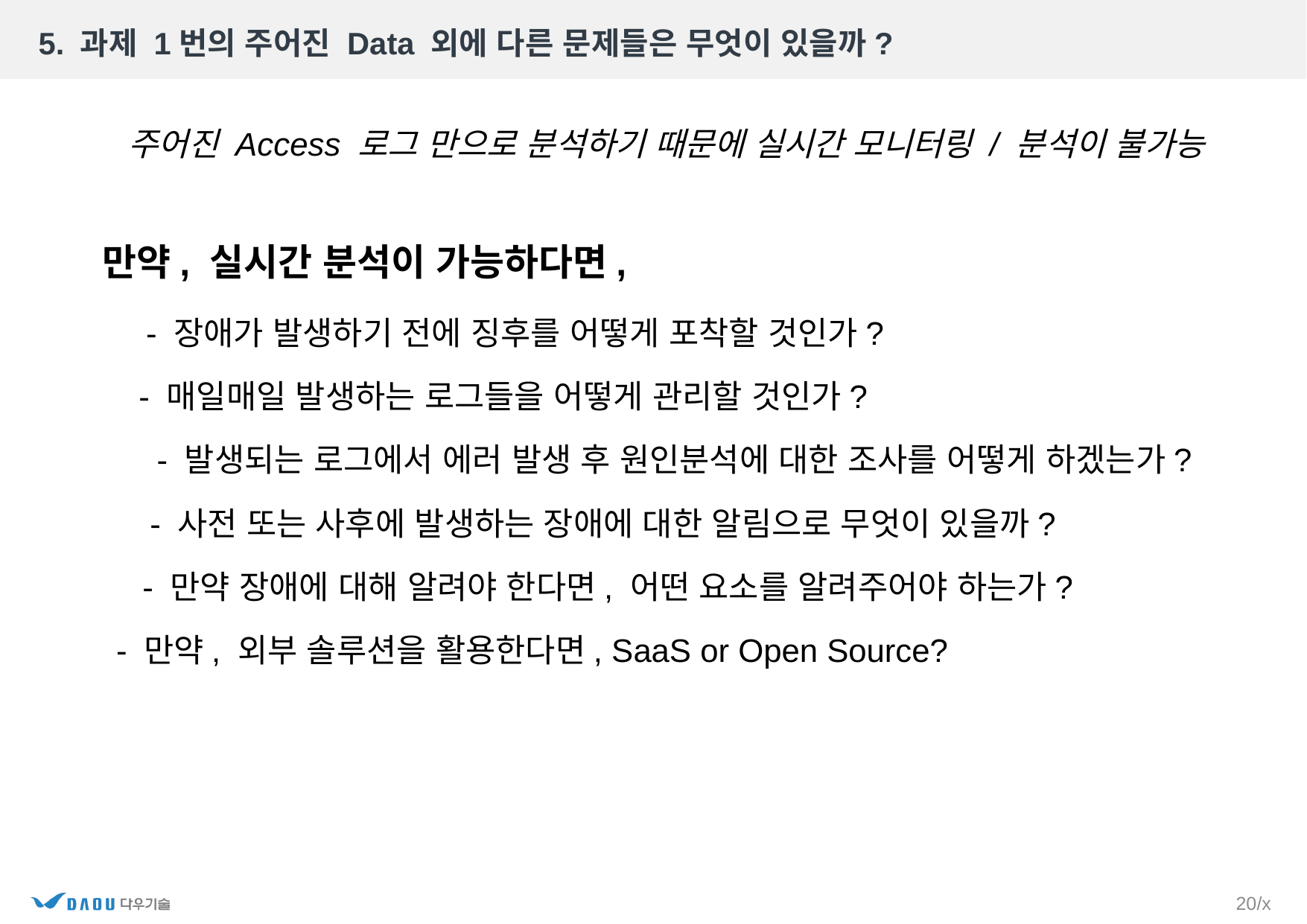

# 5. 과제 1번의 주어진 Data 외에 다른 문제들은 무엇이 있을까?
주어진 Access 로그 만으로 분석하기 때문에 실시간 모니터링 / 분석이 불가능
만약, 실시간 분석이 가능하다면,
- 장애가 발생하기 전에 징후를 어떻게 포착할 것인가?
- 매일매일 발생하는 로그들을 어떻게 관리할 것인가?
- 발생되는 로그에서 에러 발생 후 원인분석에 대한 조사를 어떻게 하겠는가?
- 사전 또는 사후에 발생하는 장애에 대한 알림으로 무엇이 있을까?
- 만약 장애에 대해 알려야 한다면, 어떤 요소를 알려주어야 하는가?
- 만약, 외부 솔루션을 활용한다면, SaaS or Open Source?